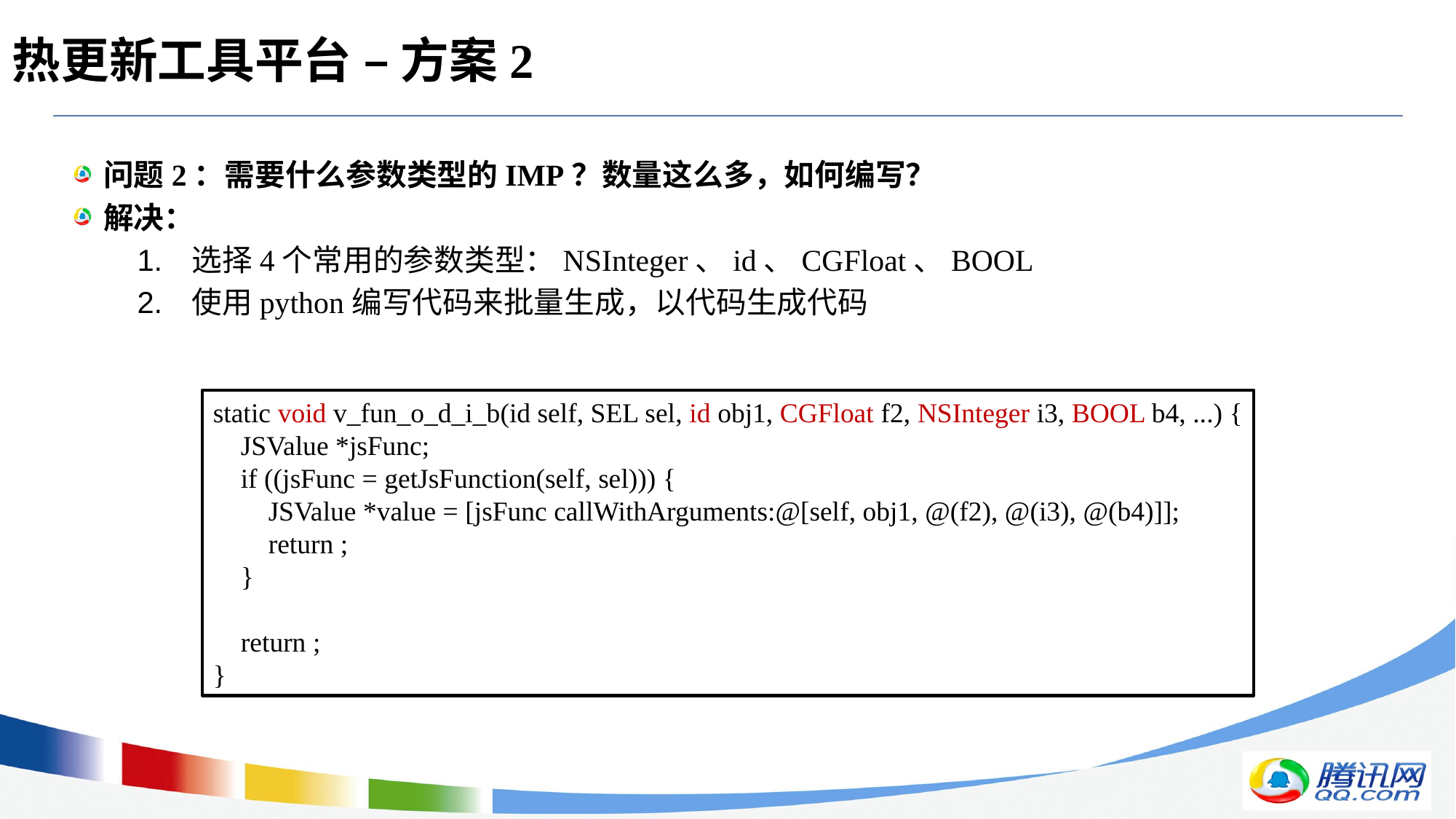

# 热更新工具平台 – 方案2
问题2：需要什么参数类型的IMP？数量这么多，如何编写？
解决：
选择4个常用的参数类型：NSInteger、id、CGFloat、BOOL
使用python编写代码来批量生成，以代码生成代码
static void v_fun_o_d_i_b(id self, SEL sel, id obj1, CGFloat f2, NSInteger i3, BOOL b4, ...) {
    JSValue *jsFunc;
    if ((jsFunc = getJsFunction(self, sel))) {
        JSValue *value = [jsFunc callWithArguments:@[self, obj1, @(f2), @(i3), @(b4)]];
        return ;
    }
    return ;
}